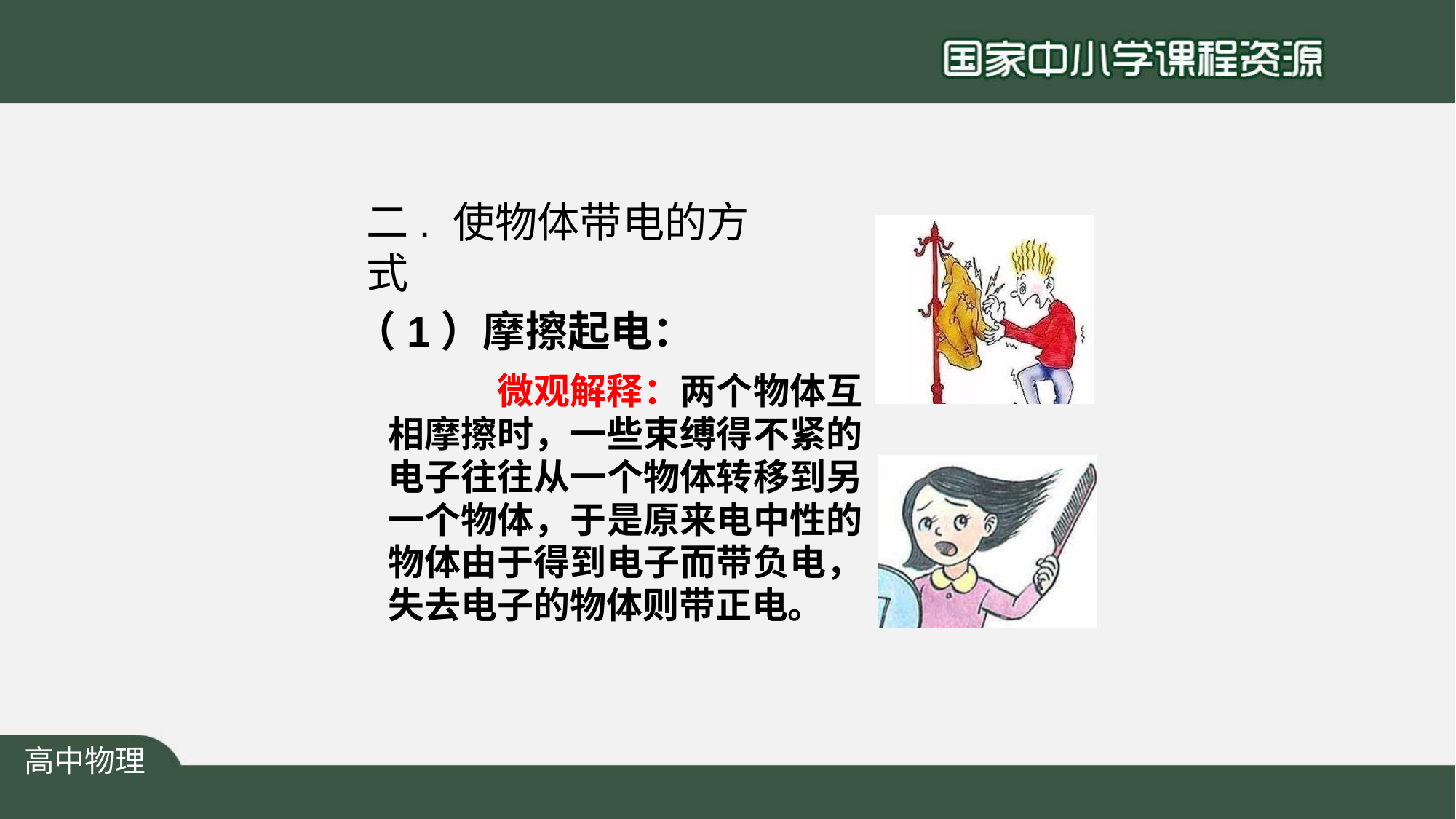

# 二. 使物体带电的方式
（1）摩擦起电：

微观解释：两个物体互 相摩擦时，一些束缚得不紧的 电子往往从一个物体转移到另 一个物体，于是原来电中性的 物体由于得到电子而带负电， 失去电子的物体则带正电。

高中物理